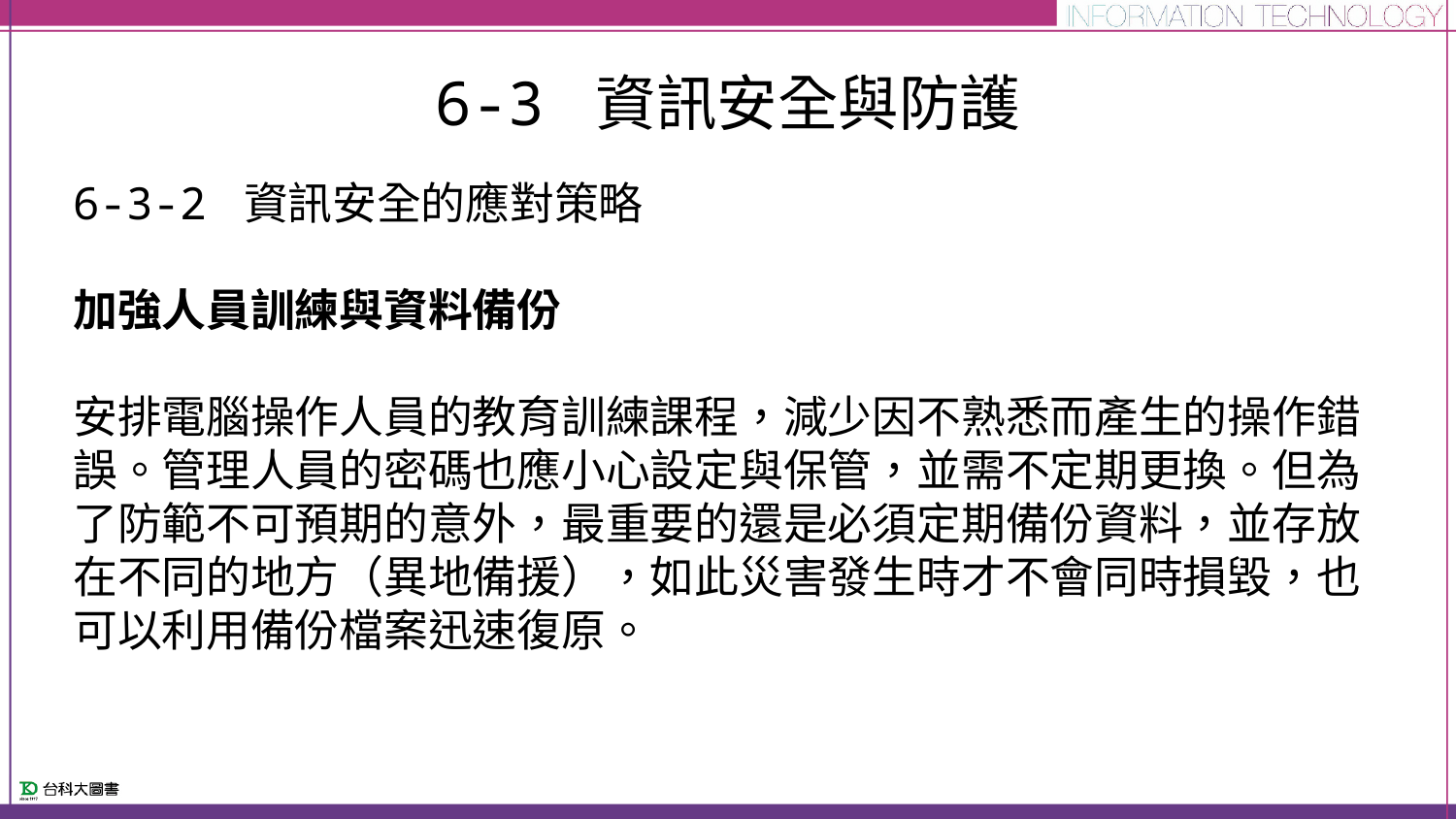

# 6-3 資訊安全與防護
6-3-2 資訊安全的應對策略

加強人員訓練與資料備份

安排電腦操作人員的教育訓練課程，減少因不熟悉而產生的操作錯誤。管理人員的密碼也應小心設定與保管，並需不定期更換。但為了防範不可預期的意外，最重要的還是必須定期備份資料，並存放在不同的地方（異地備援），如此災害發生時才不會同時損毀，也可以利用備份檔案迅速復原。